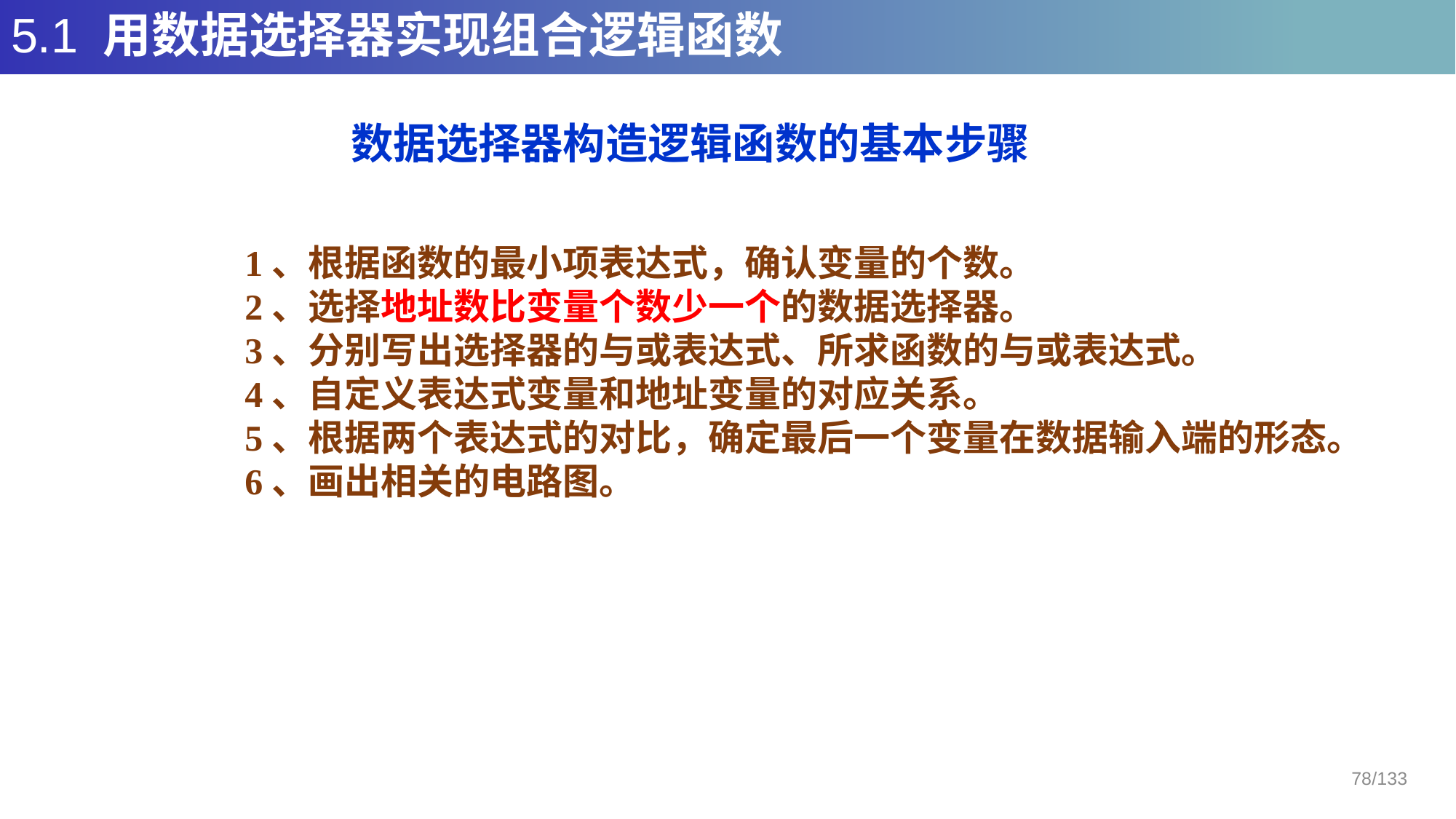

# 5.1 用数据选择器实现组合逻辑函数
数据选择器构造逻辑函数的基本步骤
1、根据函数的最小项表达式，确认变量的个数。
2、选择地址数比变量个数少一个的数据选择器。
3、分别写出选择器的与或表达式、所求函数的与或表达式。
4、自定义表达式变量和地址变量的对应关系。
5、根据两个表达式的对比，确定最后一个变量在数据输入端的形态。
6、画出相关的电路图。
78/133